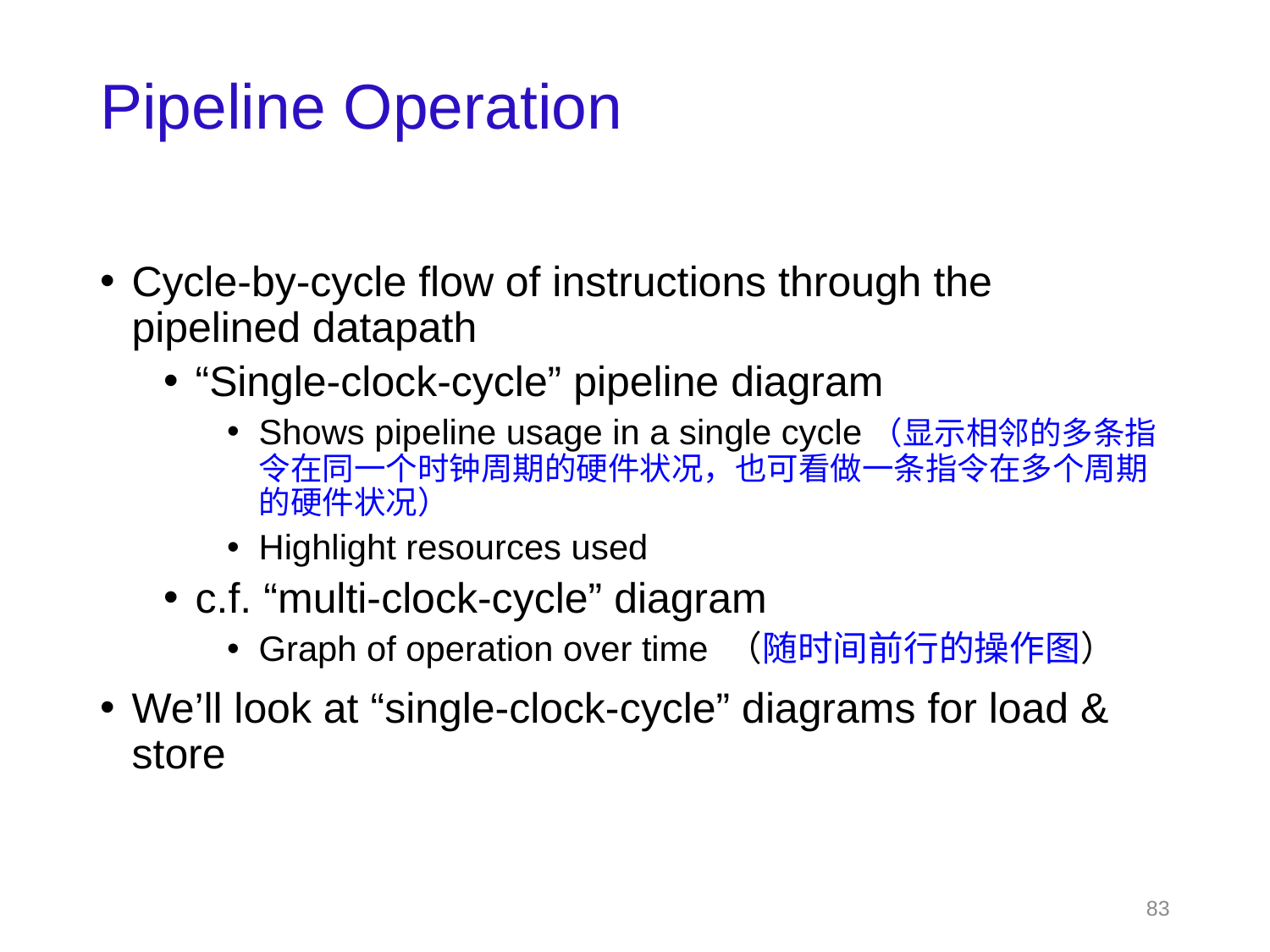

# Pipeline Operation
Cycle-by-cycle flow of instructions through the pipelined datapath
“Single-clock-cycle” pipeline diagram
Shows pipeline usage in a single cycle（显示相邻的多条指令在同一个时钟周期的硬件状况，也可看做一条指令在多个周期的硬件状况）
Highlight resources used
c.f. “multi-clock-cycle” diagram
Graph of operation over time （随时间前行的操作图）
We’ll look at “single-clock-cycle” diagrams for load & store
83